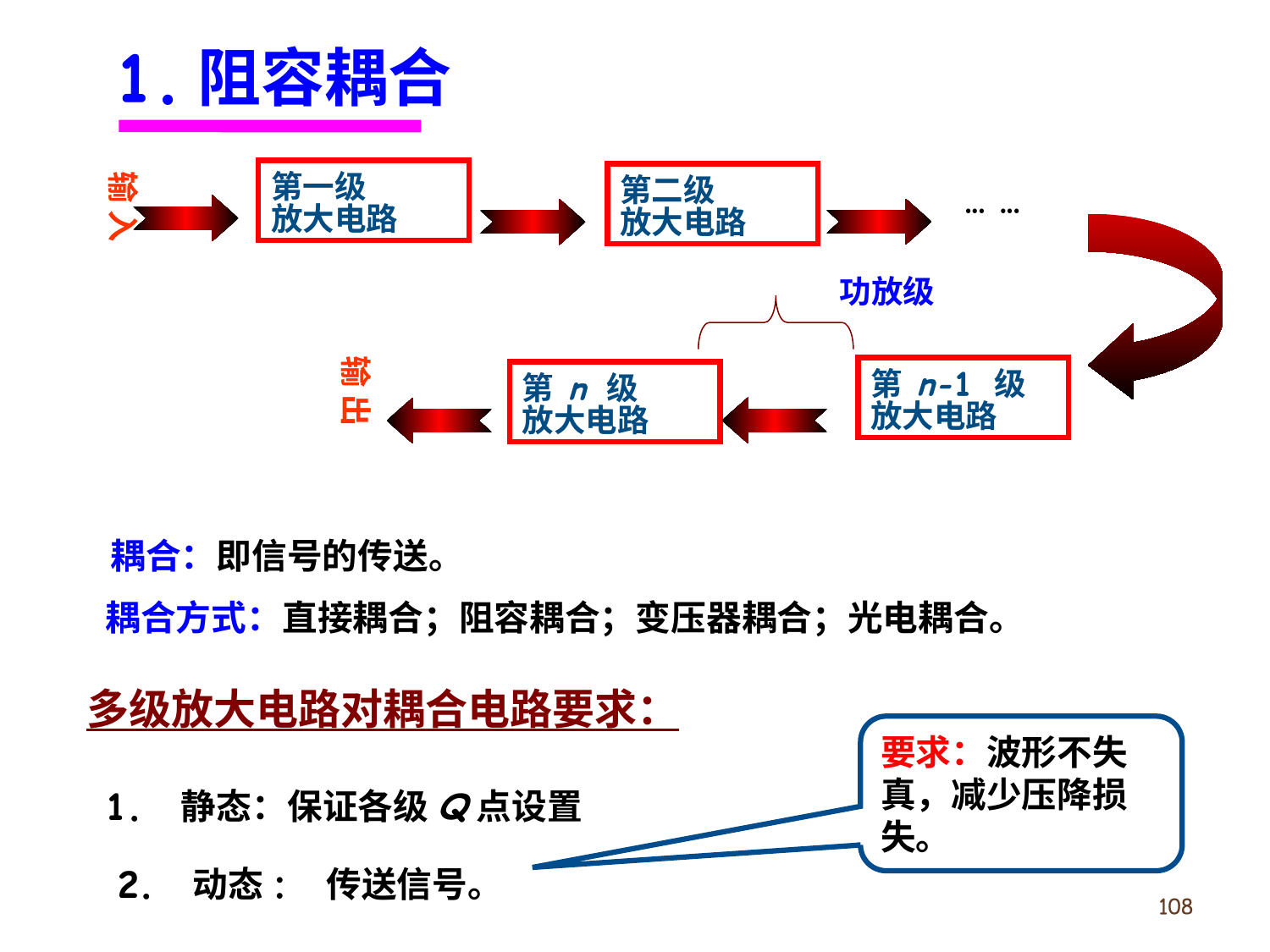

1.阻容耦合

输 入
第一级
放大电路
第二级
放大电路
… …

功放级
输 出
第 n-1 级
放大电路
第 n 级
放大电路

耦合：即信号的传送。
耦合方式：直接耦合；阻容耦合；变压器耦合；光电耦合。
多级放大电路对耦合电路要求：
要求：波形不失真，减少压降损失。
1.  静态：保证各级Q点设置
2.  动态:  传送信号。
108